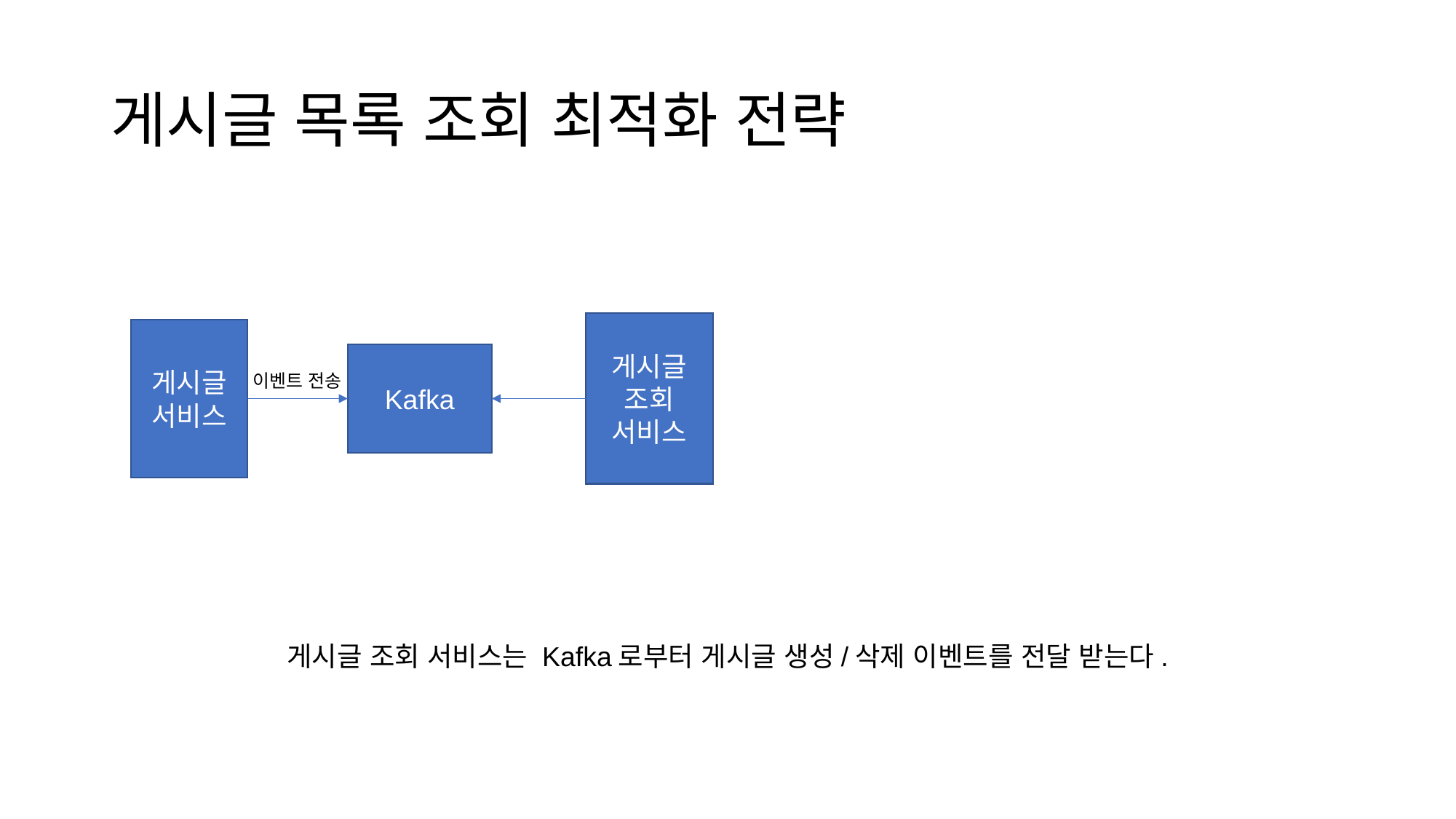

# 게시글 목록 조회 최적화 전략
게시글
조회
서비스
게시글 서비스
Kafka
이벤트 전송
게시글 조회 서비스는 Kafka로부터 게시글 생성/삭제 이벤트를 전달 받는다.